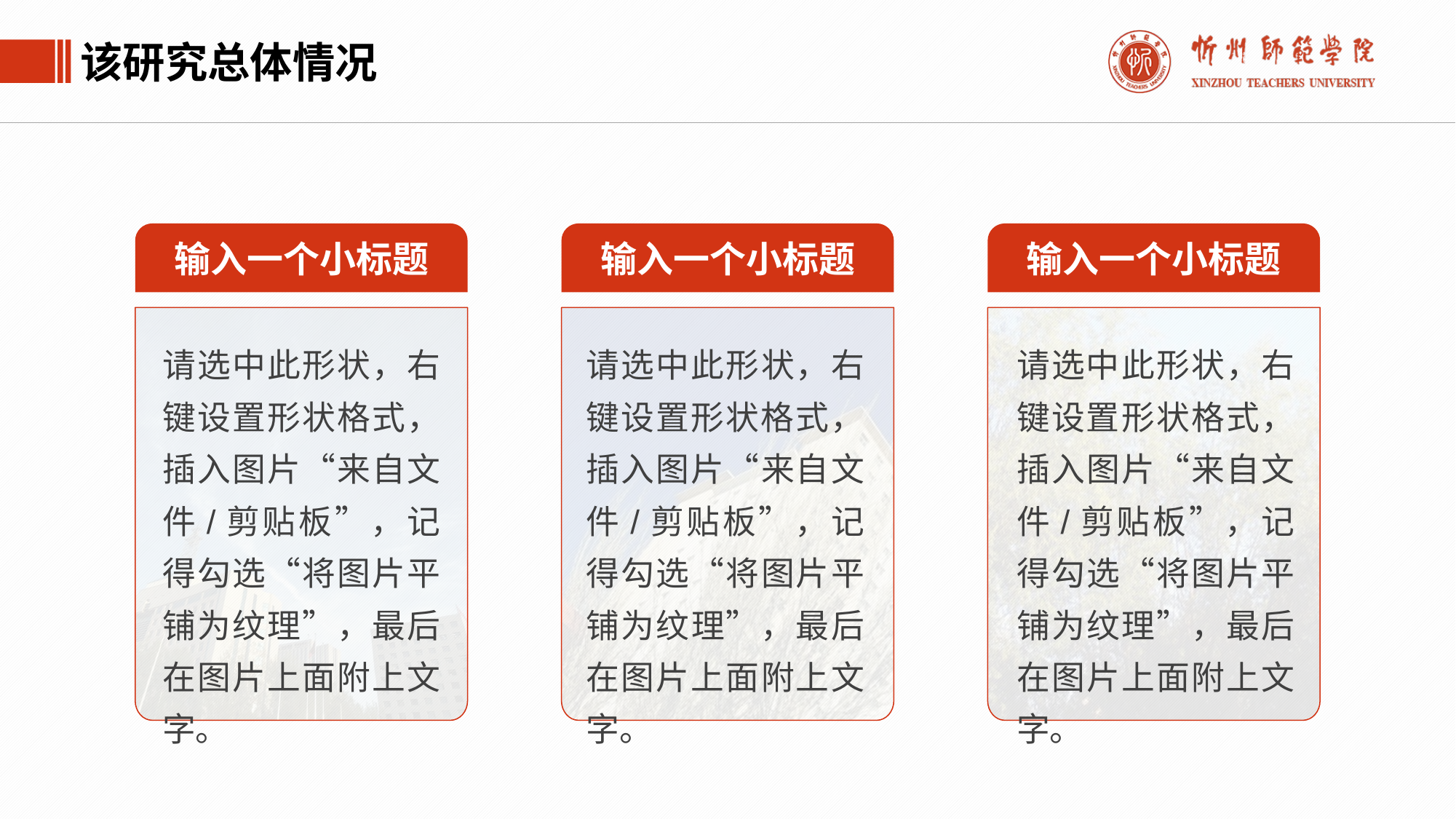

该研究总体情况
输入一个小标题
输入一个小标题
输入一个小标题

请选中此形状，右键设置形状格式，插入图片“来自文件/剪贴板”，记得勾选“将图片平铺为纹理”，最后在图片上面附上文字。
请选中此形状，右键设置形状格式，插入图片“来自文件/剪贴板”，记得勾选“将图片平铺为纹理”，最后在图片上面附上文字。
请选中此形状，右键设置形状格式，插入图片“来自文件/剪贴板”，记得勾选“将图片平铺为纹理”，最后在图片上面附上文字。